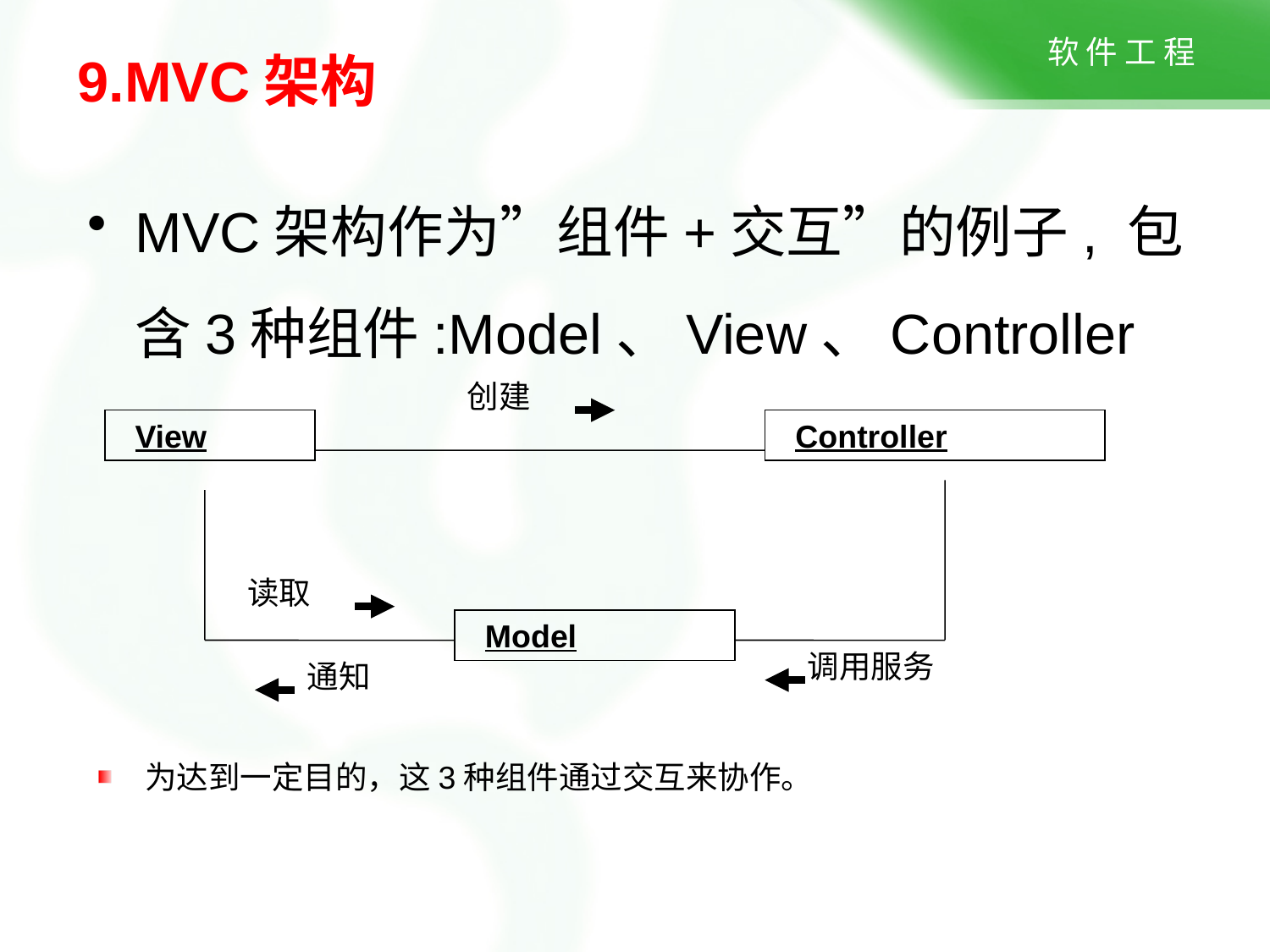

# 9.MVC架构
MVC架构作为”组件+交互”的例子, 包含3种组件:Model、View、Controller
创建
  View

  Controller

读取

  Model

调用服务
通知

为达到一定目的，这3种组件通过交互来协作。